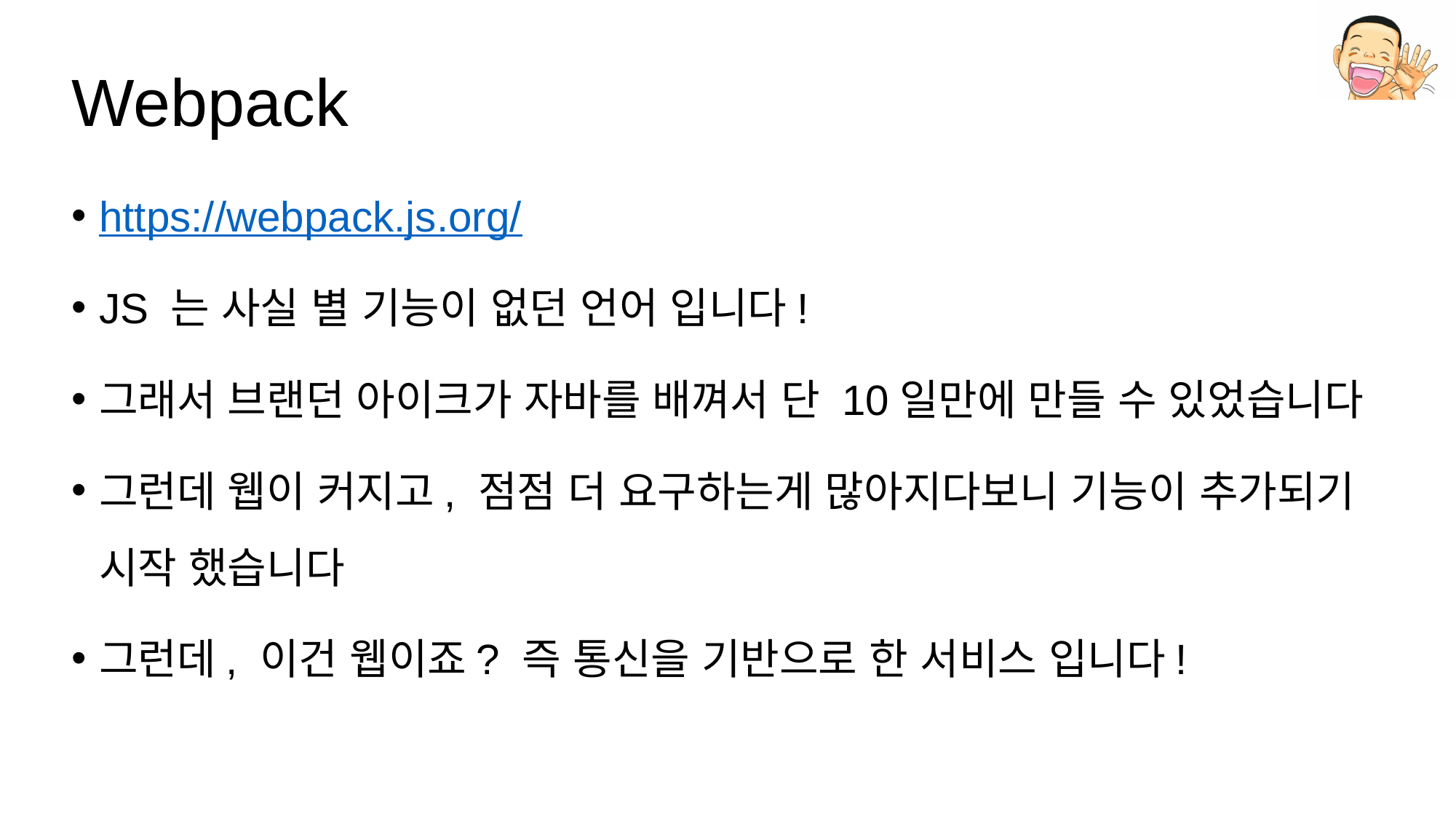

# Webpack
https://webpack.js.org/
JS 는 사실 별 기능이 없던 언어 입니다!
그래서 브랜던 아이크가 자바를 배껴서 단 10일만에 만들 수 있었습니다
그런데 웹이 커지고, 점점 더 요구하는게 많아지다보니 기능이 추가되기 시작 했습니다
그런데, 이건 웹이죠? 즉 통신을 기반으로 한 서비스 입니다!